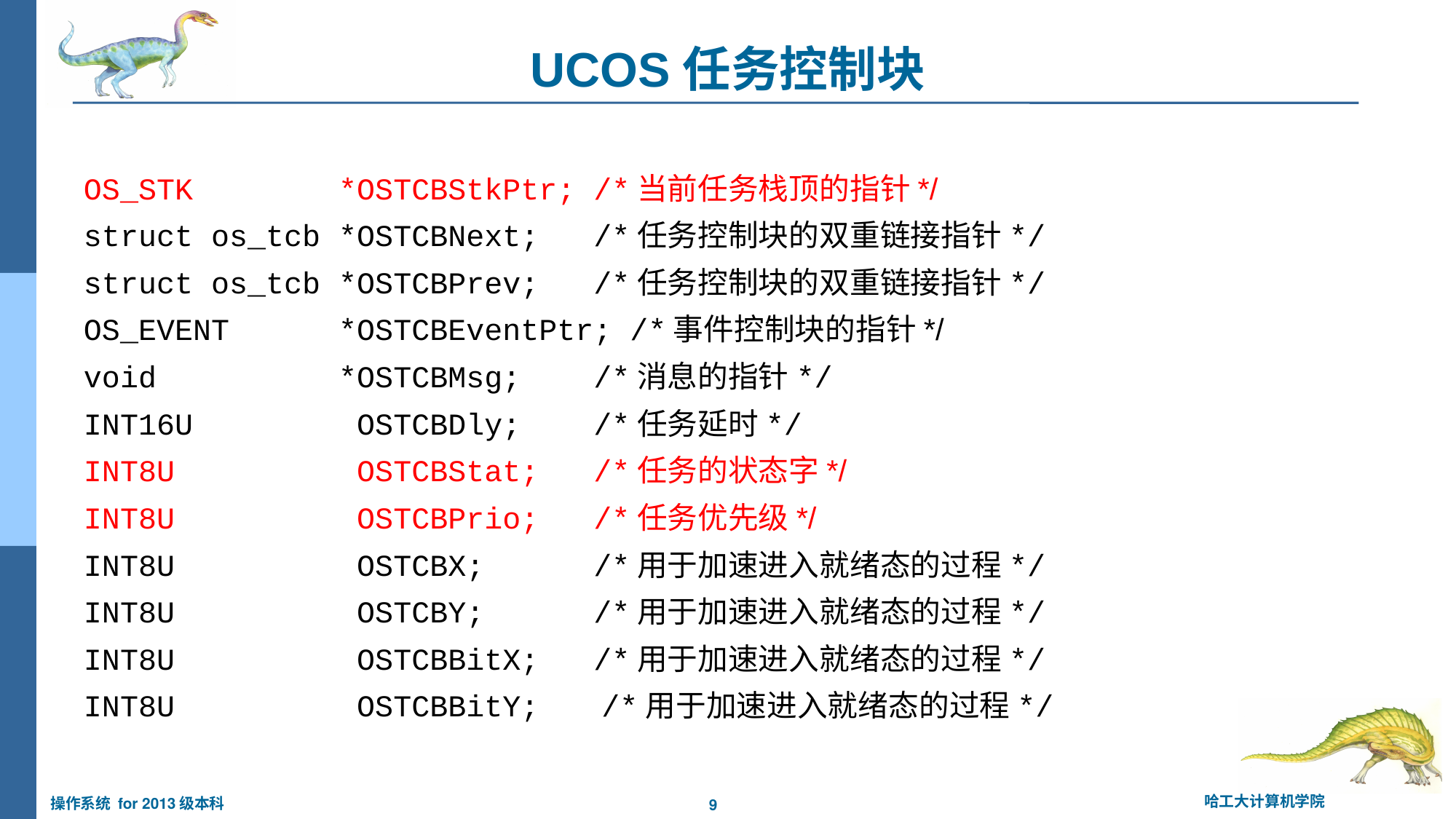

# UCOS任务控制块
OS_STK        *OSTCBStkPtr; /*当前任务栈顶的指针*/
struct os_tcb *OSTCBNext;   /*任务控制块的双重链接指针*/
struct os_tcb *OSTCBPrev;   /*任务控制块的双重链接指针*/
OS_EVENT      *OSTCBEventPtr; /*事件控制块的指针*/
void          *OSTCBMsg;    /*消息的指针*/
INT16U         OSTCBDly;    /*任务延时*/
INT8U          OSTCBStat;   /*任务的状态字*/
INT8U          OSTCBPrio;   /*任务优先级*/
INT8U          OSTCBX;      /*用于加速进入就绪态的过程*/
INT8U          OSTCBY;      /*用于加速进入就绪态的过程*/
INT8U          OSTCBBitX;   /*用于加速进入就绪态的过程*/
INT8U          OSTCBBitY;    /*用于加速进入就绪态的过程*/